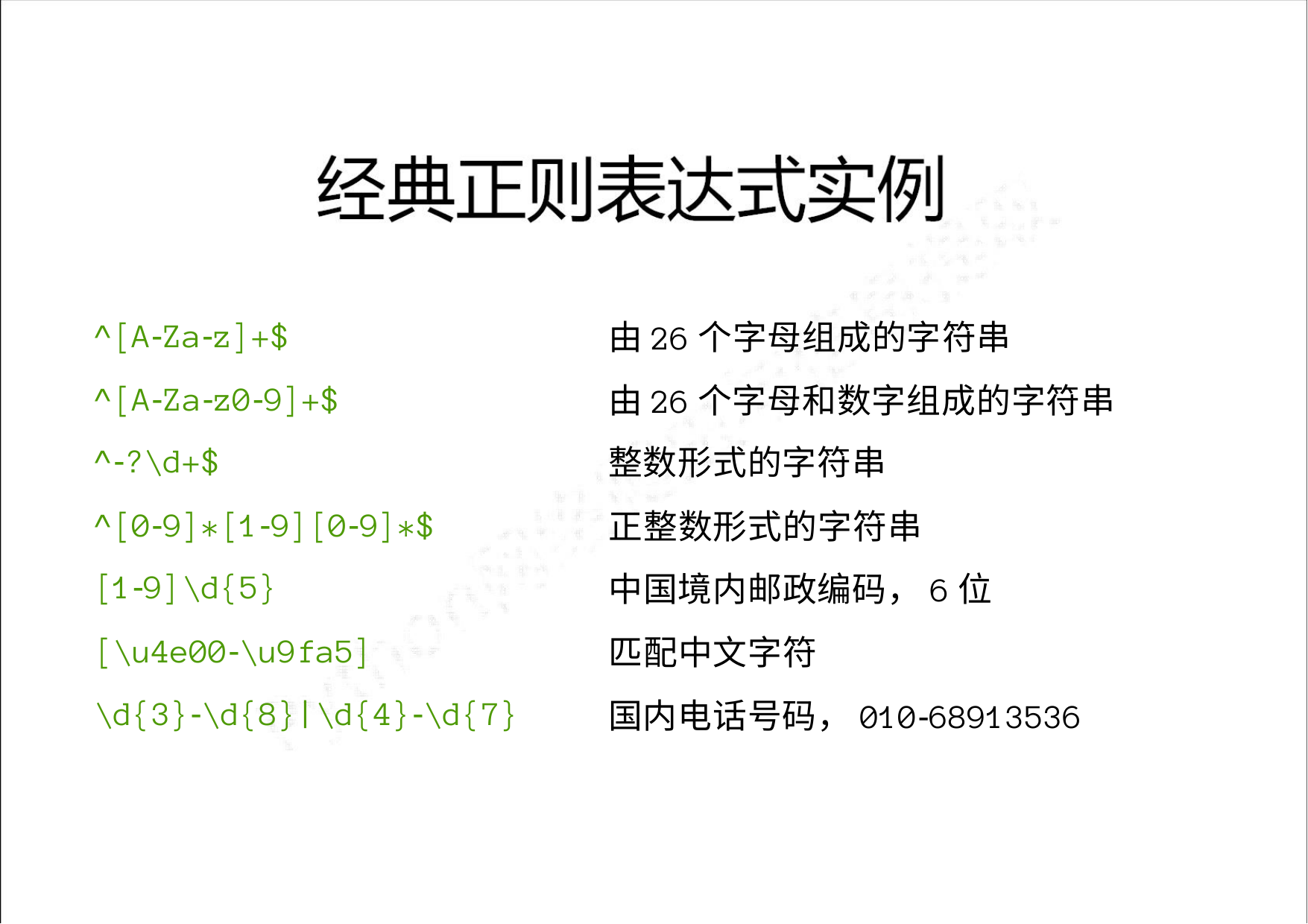

由26个字母组成的字符串
由26个字母和数字组成的字符串
整数形式的字符串
^[A‐Za‐z]+$
^[A‐Za‐z0‐9]+$
^‐?\d+$
正整数形式的字符串
^[0‐9]*[1‐9][0‐9]*$
[1‐9]\d{5}
中国境内邮政编码，6位
匹配中文字符
[\u4e00‐\u9fa5]
\d{3}‐\d{8}|\d{4}‐\d{7}
国内电话号码，010‐68913536